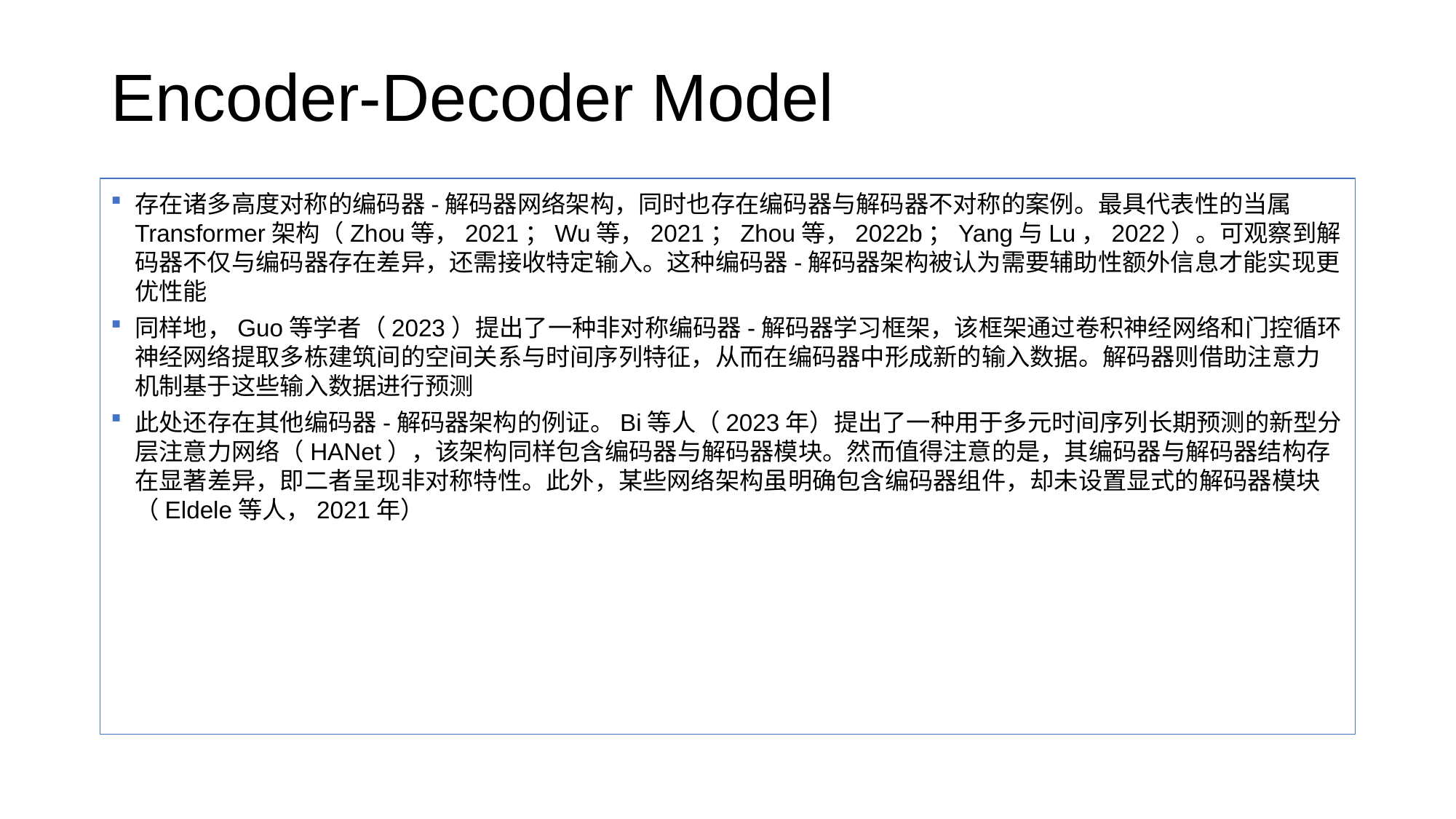

# Encoder-Decoder Model
存在诸多高度对称的编码器-解码器网络架构，同时也存在编码器与解码器不对称的案例。最具代表性的当属Transformer架构（Zhou等，2021；Wu等，2021；Zhou等，2022b；Yang与Lu，2022）。可观察到解码器不仅与编码器存在差异，还需接收特定输入。这种编码器-解码器架构被认为需要辅助性额外信息才能实现更优性能
同样地，Guo等学者（2023）提出了一种非对称编码器-解码器学习框架，该框架通过卷积神经网络和门控循环神经网络提取多栋建筑间的空间关系与时间序列特征，从而在编码器中形成新的输入数据。解码器则借助注意力机制基于这些输入数据进行预测
此处还存在其他编码器-解码器架构的例证。Bi等人（2023年）提出了一种用于多元时间序列长期预测的新型分层注意力网络（HANet），该架构同样包含编码器与解码器模块。然而值得注意的是，其编码器与解码器结构存在显著差异，即二者呈现非对称特性。此外，某些网络架构虽明确包含编码器组件，却未设置显式的解码器模块（Eldele等人，2021年）